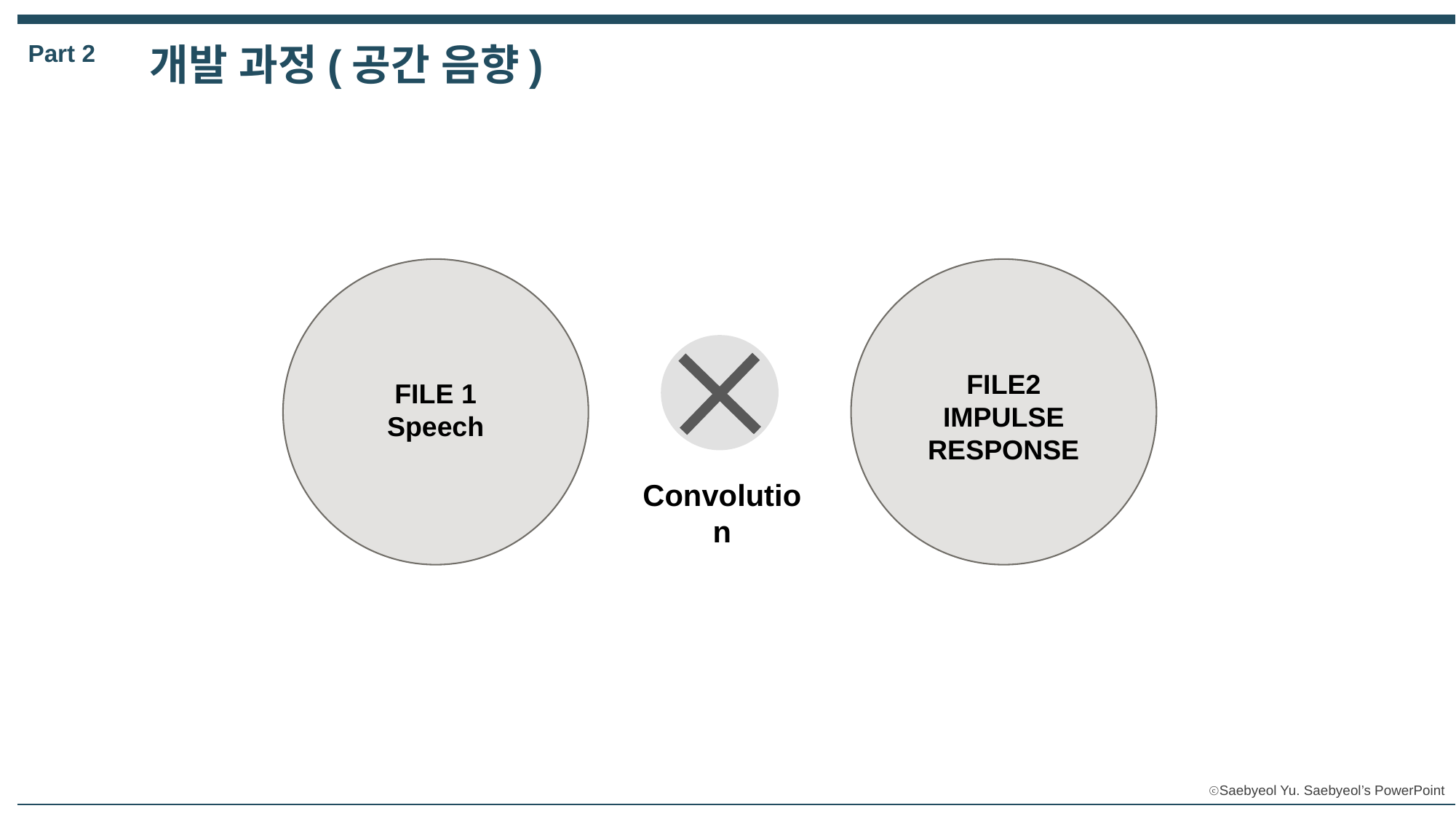

Part 2
개발 과정(공간 음향)

FILE 1
Speech

FILE2
IMPULSE RESPONSE

Convolution